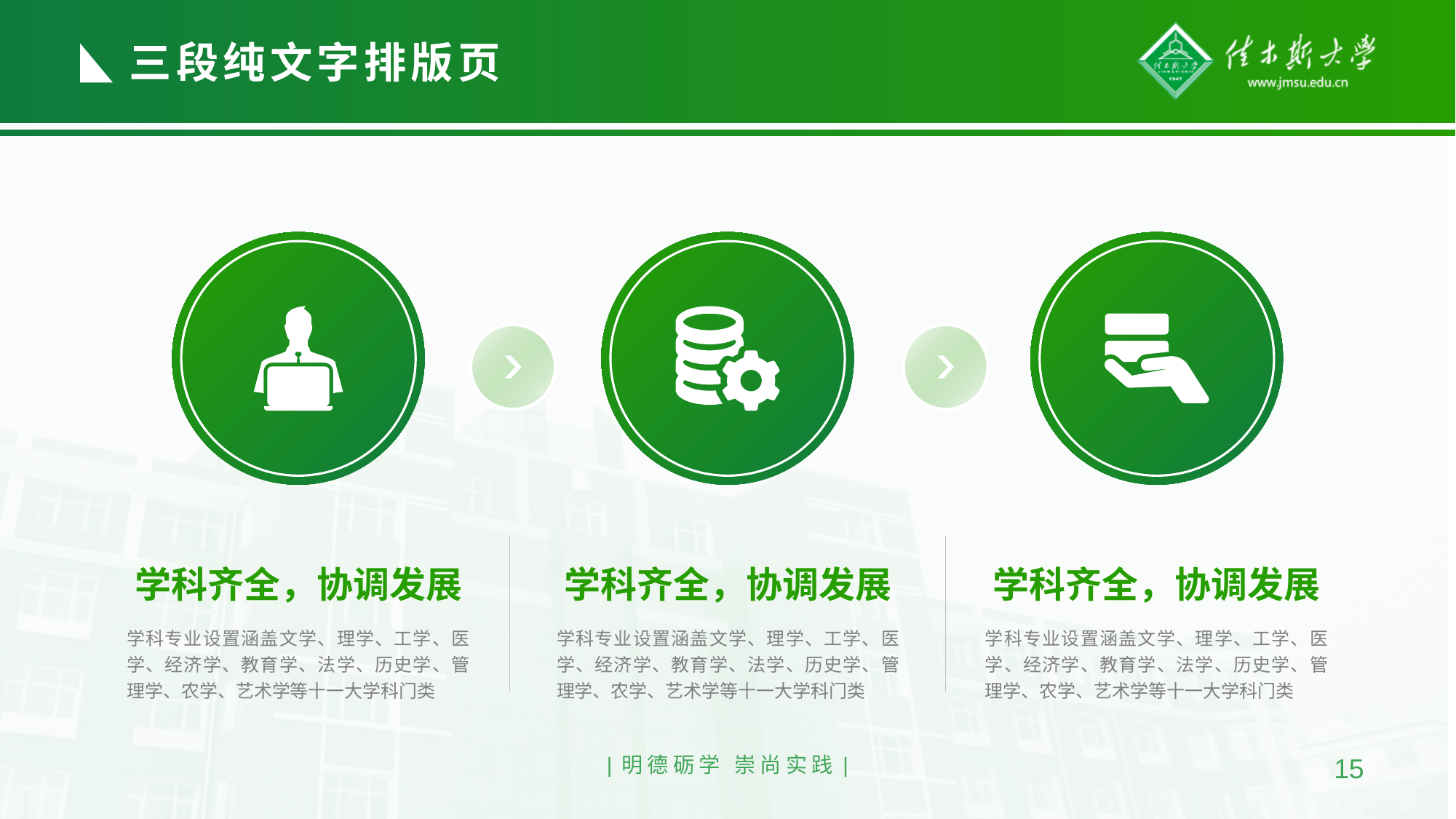

三段纯文字排版页

PART 01
学科齐全，协调发展
学科专业设置涵盖文学、理学、工学、医学、经济学、教育学、法学、历史学、管理学、农学、艺术学等十一大学科门类
PART 02
学科齐全，协调发展
学科专业设置涵盖文学、理学、工学、医学、经济学、教育学、法学、历史学、管理学、农学、艺术学等十一大学科门类
PART 03
学科齐全，协调发展
学科专业设置涵盖文学、理学、工学、医学、经济学、教育学、法学、历史学、管理学、农学、艺术学等十一大学科门类
|明德砺学 崇尚实践|
15